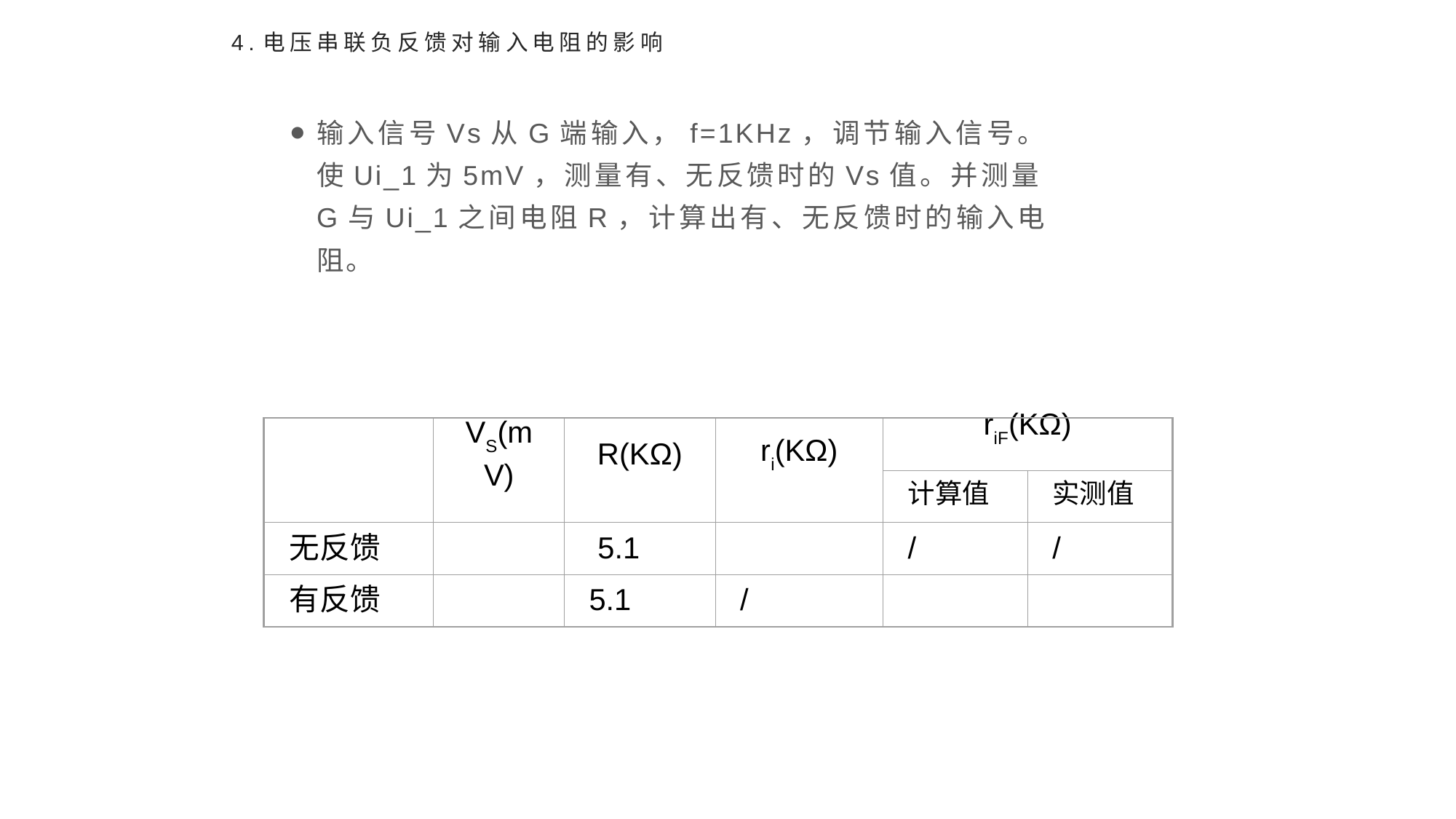

# 4.电压串联负反馈对输入电阻的影响
输入信号Vs从G端输入，f=1KHz，调节输入信号。使Ui_1为5mV，测量有、无反馈时的Vs值。并测量G与Ui_1之间电阻R，计算出有、无反馈时的输入电阻。

VS(mV)

R(KΩ)

ri(KΩ)

riF(KΩ)

计算值

实测值

无反馈

 5.1

/

/

有反馈

5.1

/